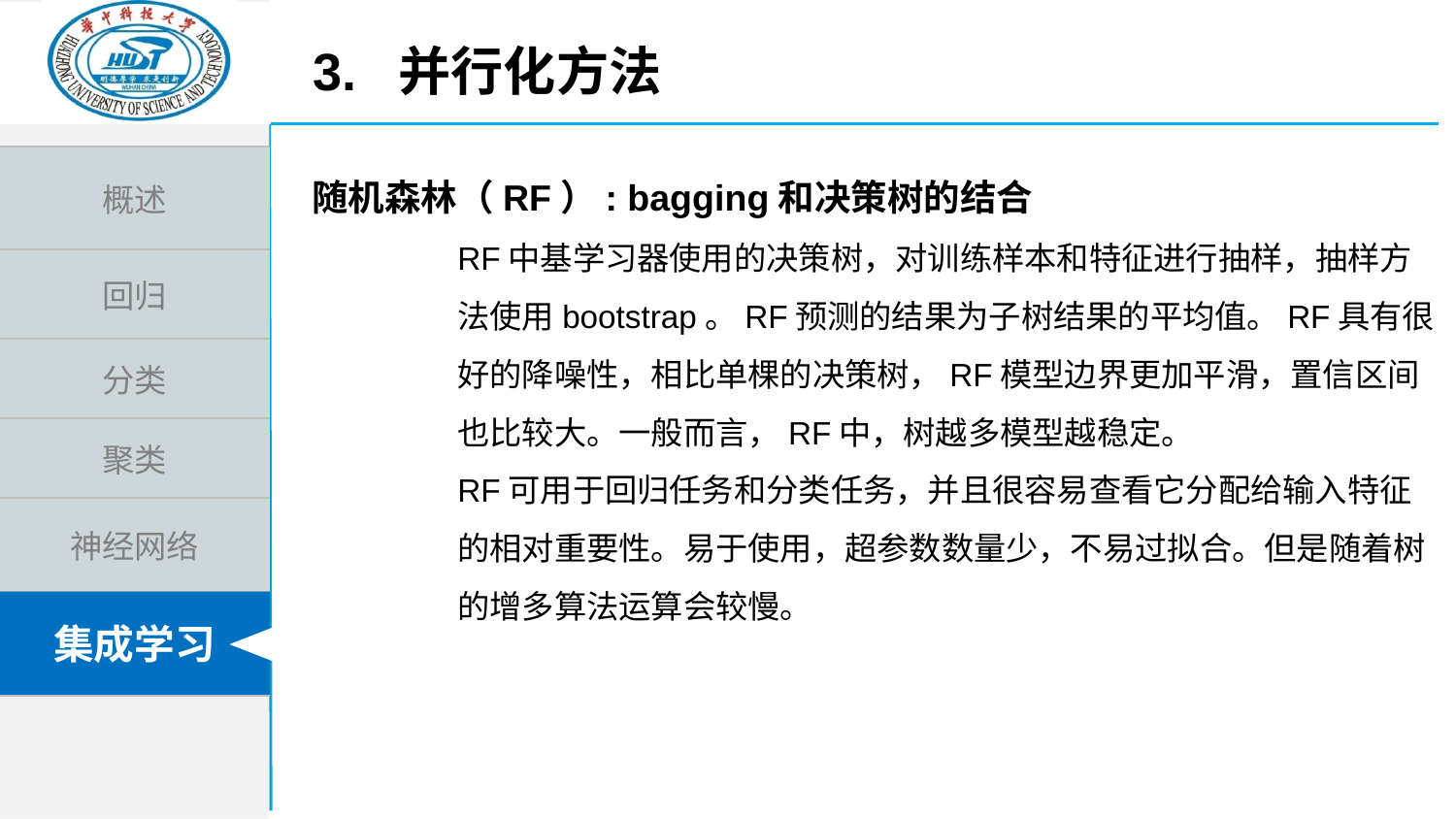

3.  并行化方法

随机森林（RF）: bagging和决策树的结合
RF中基学习器使用的决策树，对训练样本和特征进行抽样，抽样方法使用bootstrap。RF预测的结果为子树结果的平均值。RF具有很好的降噪性，相比单棵的决策树，RF模型边界更加平滑，置信区间也比较大。一般而言，RF中，树越多模型越稳定。
RF可用于回归任务和分类任务，并且很容易查看它分配给输入特征的相对重要性。易于使用，超参数数量少，不易过拟合。但是随着树的增多算法运算会较慢。